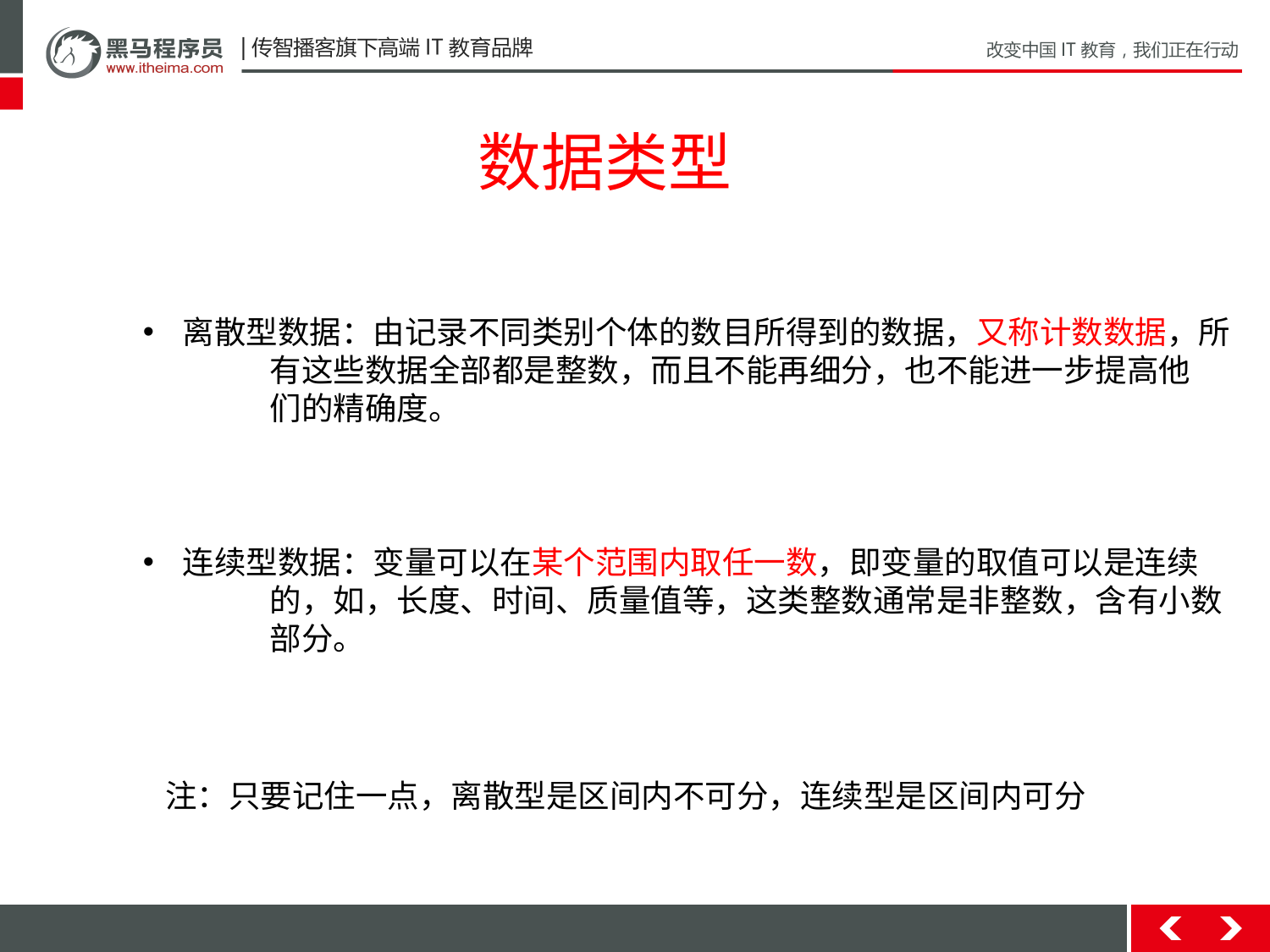

数据类型
离散型数据：由记录不同类别个体的数目所得到的数据，又称计数数据，所
	有这些数据全部都是整数，而且不能再细分，也不能进一步提高他
	们的精确度。
连续型数据：变量可以在某个范围内取任一数，即变量的取值可以是连续
	的，如，长度、时间、质量值等，这类整数通常是非整数，含有小数
	部分。
注：只要记住一点，离散型是区间内不可分，连续型是区间内可分